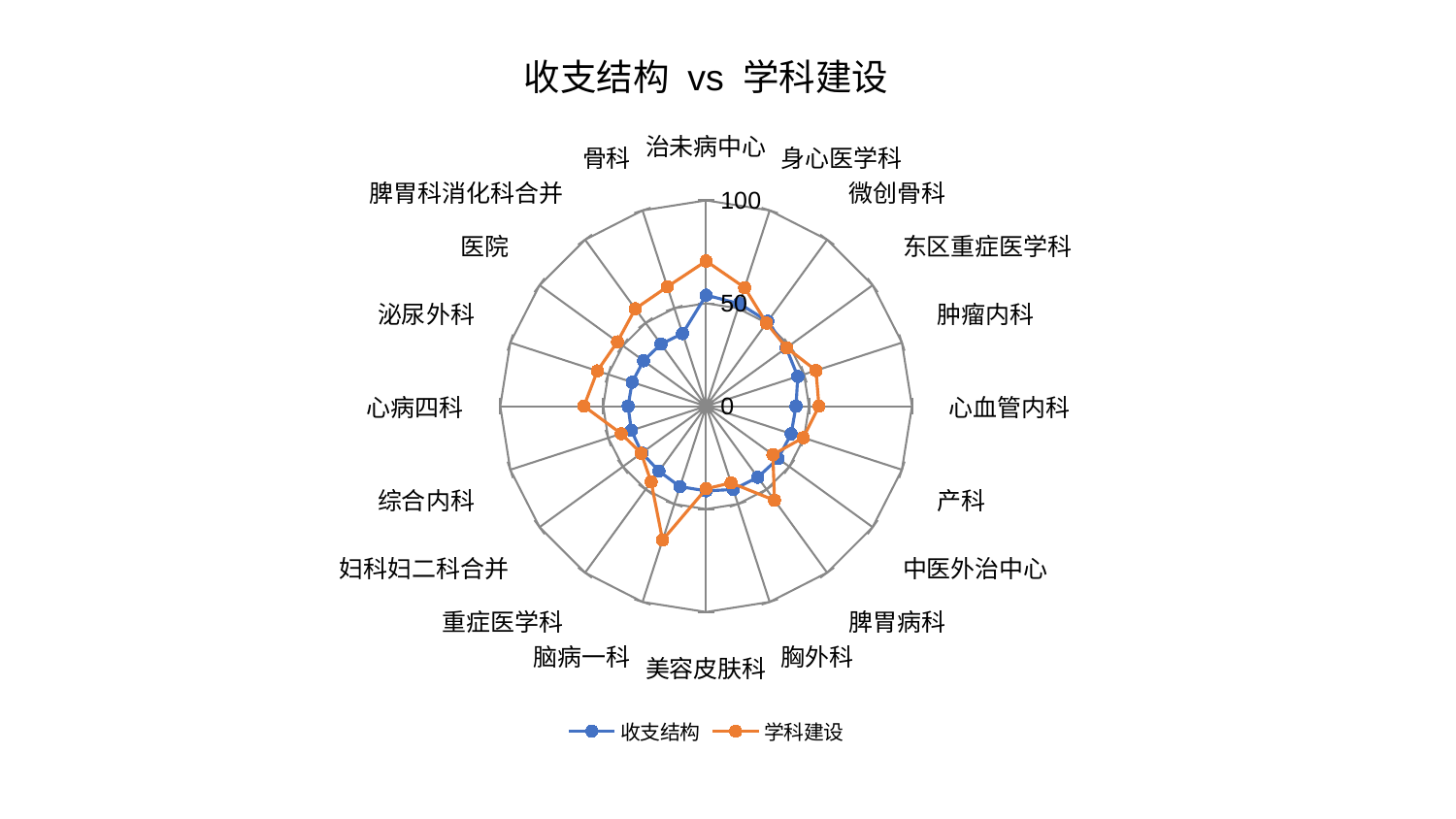

### Chart: 收支结构 vs 学科建设

| Category | 收支结构 | 学科建设 |
|---|---|---|
| 治未病中心 | 53.933752544510135 | 70.53043094904571 |
| 身心医学科 | 52.389106437261994 | 60.56725477294306 |
| 微创骨科 | 50.952901197684014 | 49.91078021020037 |
| 东区重症医学科 | 48.139985355635275 | 48.32244578089871 |
| 肿瘤内科 | 46.818367619664734 | 56.136653037488074 |
| 心血管内科 | 43.67929981937805 | 54.84298180421985 |
| 产科 | 43.46877026265259 | 49.603089188994154 |
| 中医外治中心 | 43.280467780313465 | 40.105900218555625 |
| 脾胃病科 | 42.715152610209856 | 56.53057405099541 |
| 胸外科 | 42.57729877292491 | 39.19387675997659 |
| 美容皮肤科 | 41.15643754033281 | 40.11709239688799 |
| 脑病一科 | 41.10394986208206 | 68.38467501444802 |
| 重症医学科 | 38.99522556949568 | 45.46820974978987 |
| 妇科妇二科合并 | 38.605070997298895 | 38.97650562833167 |
| 综合内科 | 38.18910032767207 | 43.3280909303677 |
| 心病四科 | 37.89501837422338 | 59.33274397985492 |
| 泌尿外科 | 37.76520274053656 | 55.549706773927625 |
| 医院 | 37.56196978082301 | 53.240771057806725 |
| 脾胃科消化科合并 | 37.31851988224649 | 58.52312043718726 |
| 骨科 | 37.095510373531994 | 61.022710493016895 |
68